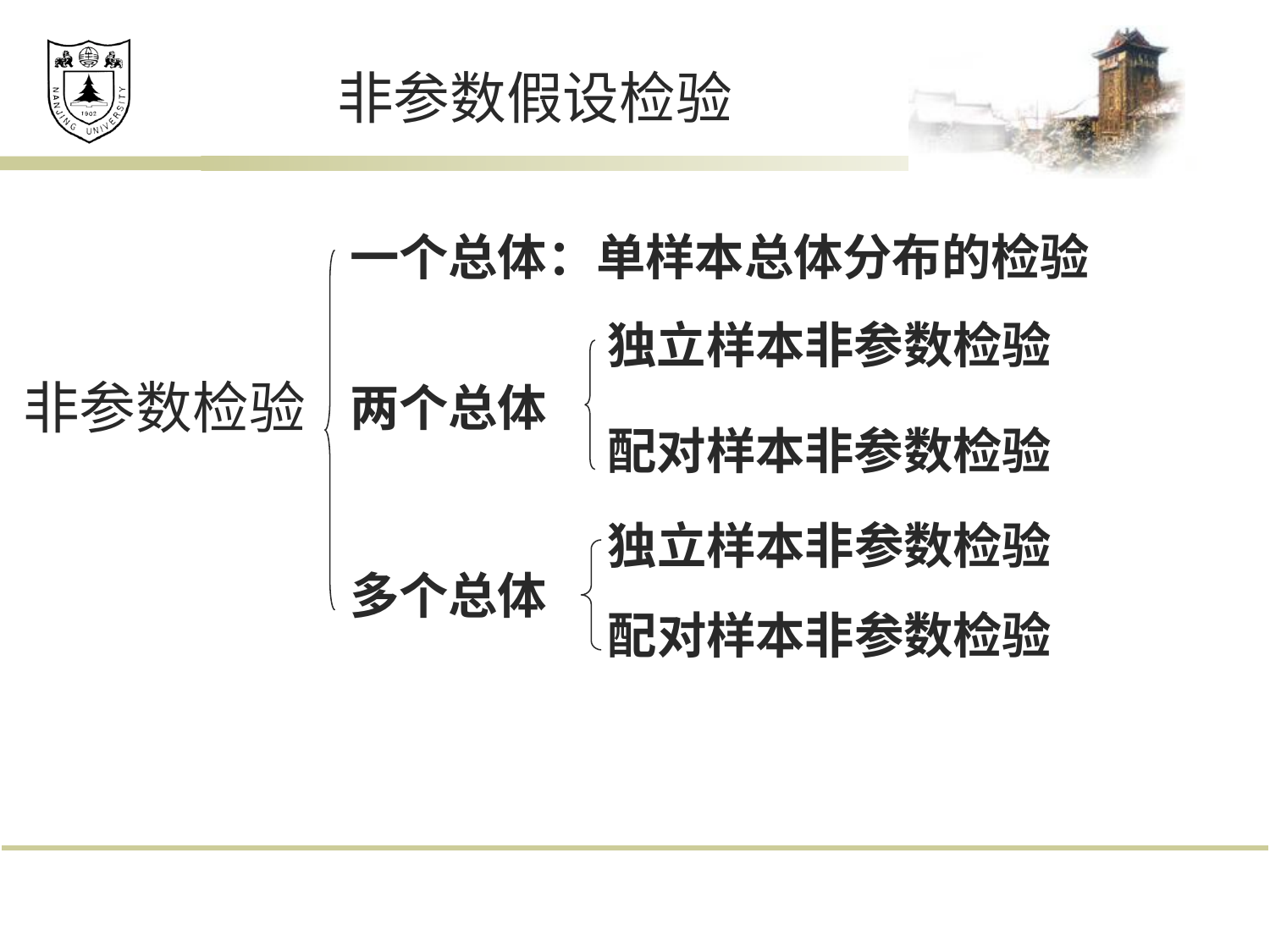

# 非参数假设检验
一个总体：单样本总体分布的检验

独立样本非参数检验

非参数检验
两个总体
配对样本非参数检验
独立样本非参数检验

多个总体
配对样本非参数检验